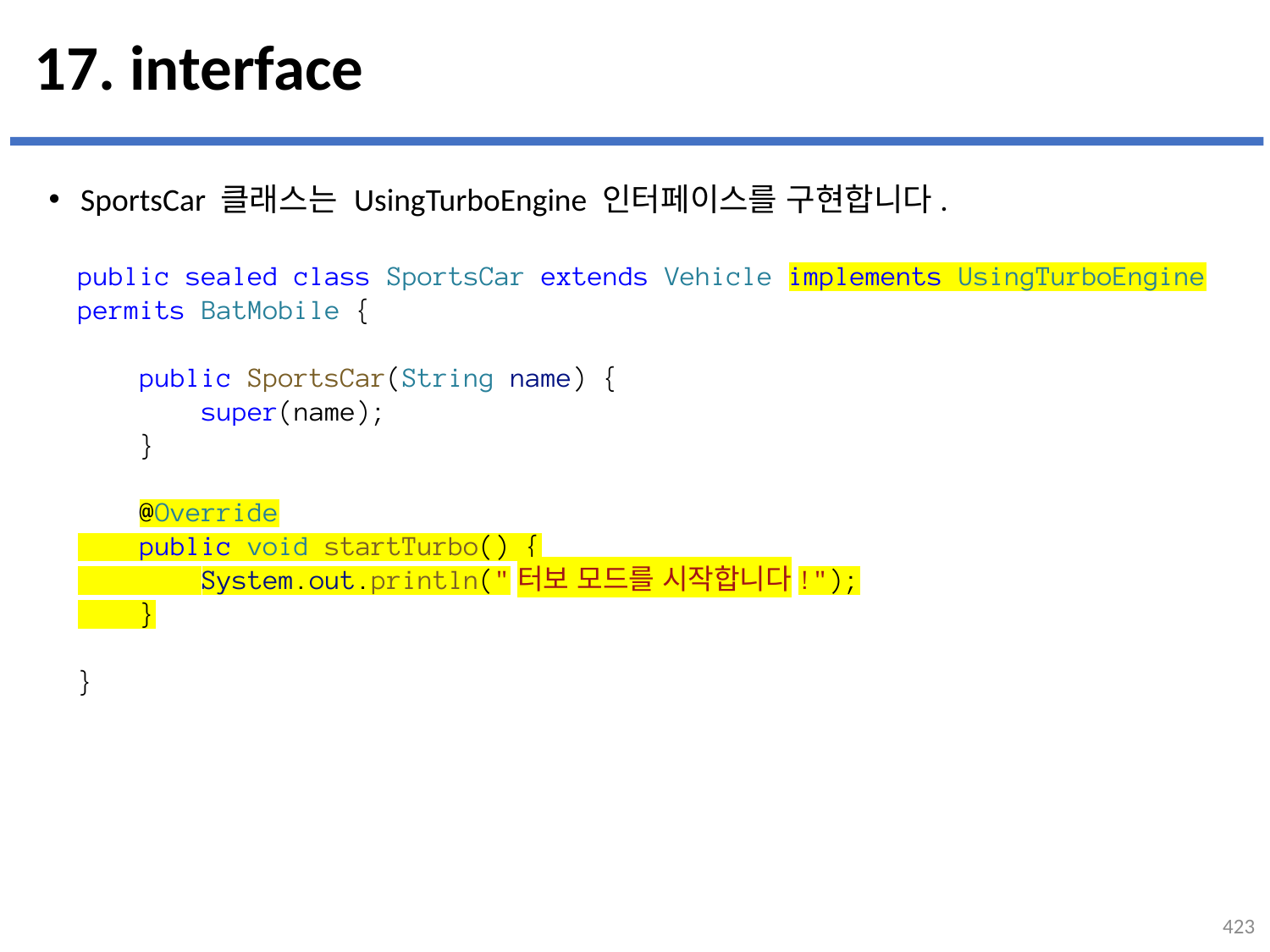

# 17. interface
SportsCar 클래스는 UsingTurboEngine 인터페이스를 구현합니다.
...

설명
public sealed class SportsCar extends Vehicle implements UsingTurboEngine permits BatMobile {

    public SportsCar(String name) {
        super(name);
    }
    @Override
    public void startTurbo() {
        System.out.println("터보 모드를 시작합니다!");
    }
}
423